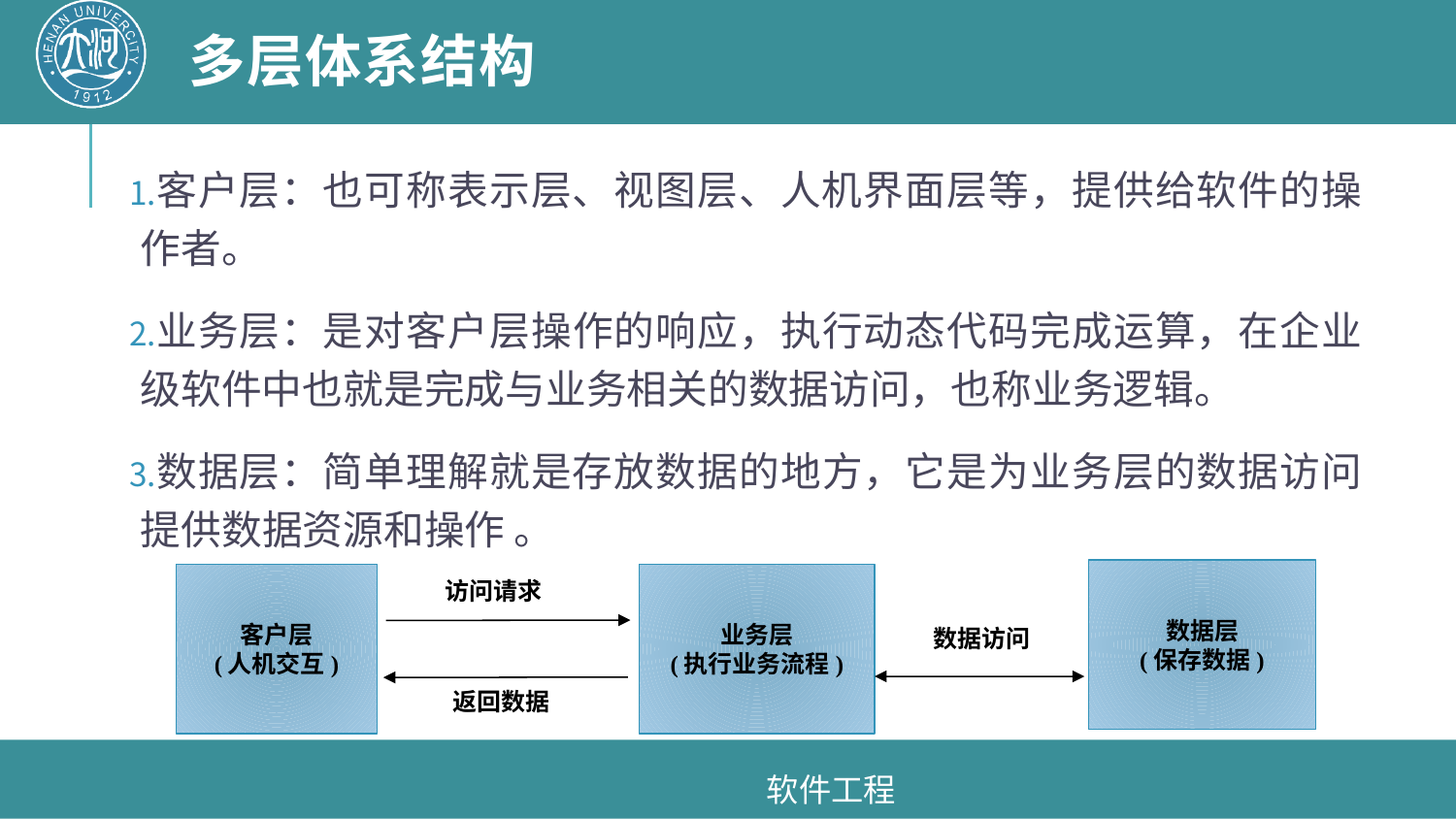

# 多层体系结构
客户层：也可称表示层、视图层、人机界面层等，提供给软件的操作者。
业务层：是对客户层操作的响应，执行动态代码完成运算，在企业级软件中也就是完成与业务相关的数据访问，也称业务逻辑。
数据层：简单理解就是存放数据的地方，它是为业务层的数据访问提供数据资源和操作 。
数据层
(保存数据)

客户层
(人机交互)
业务层
(执行业务流程)
访问请求
数据访问

返回数据

软件工程
62